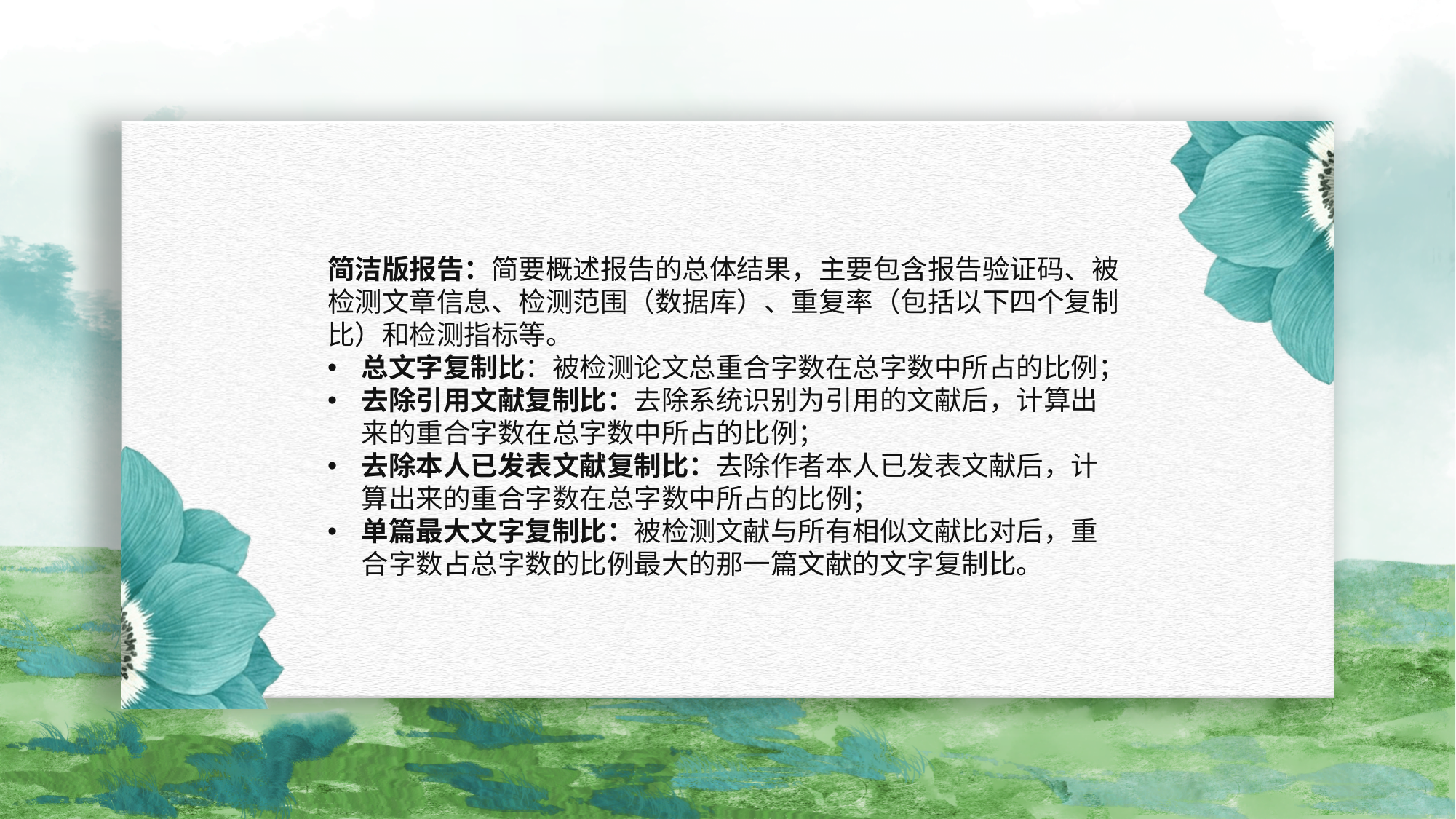

简洁版报告：简要概述报告的总体结果，主要包含报告验证码、被检测文章信息、检测范围（数据库）、重复率（包括以下四个复制比）和检测指标等。
总文字复制比：被检测论文总重合字数在总字数中所占的比例；
去除引用文献复制比：去除系统识别为引用的文献后，计算出来的重合字数在总字数中所占的比例；
去除本人已发表文献复制比：去除作者本人已发表文献后，计算出来的重合字数在总字数中所占的比例；
单篇最大文字复制比：被检测文献与所有相似文献比对后，重合字数占总字数的比例最大的那一篇文献的文字复制比。